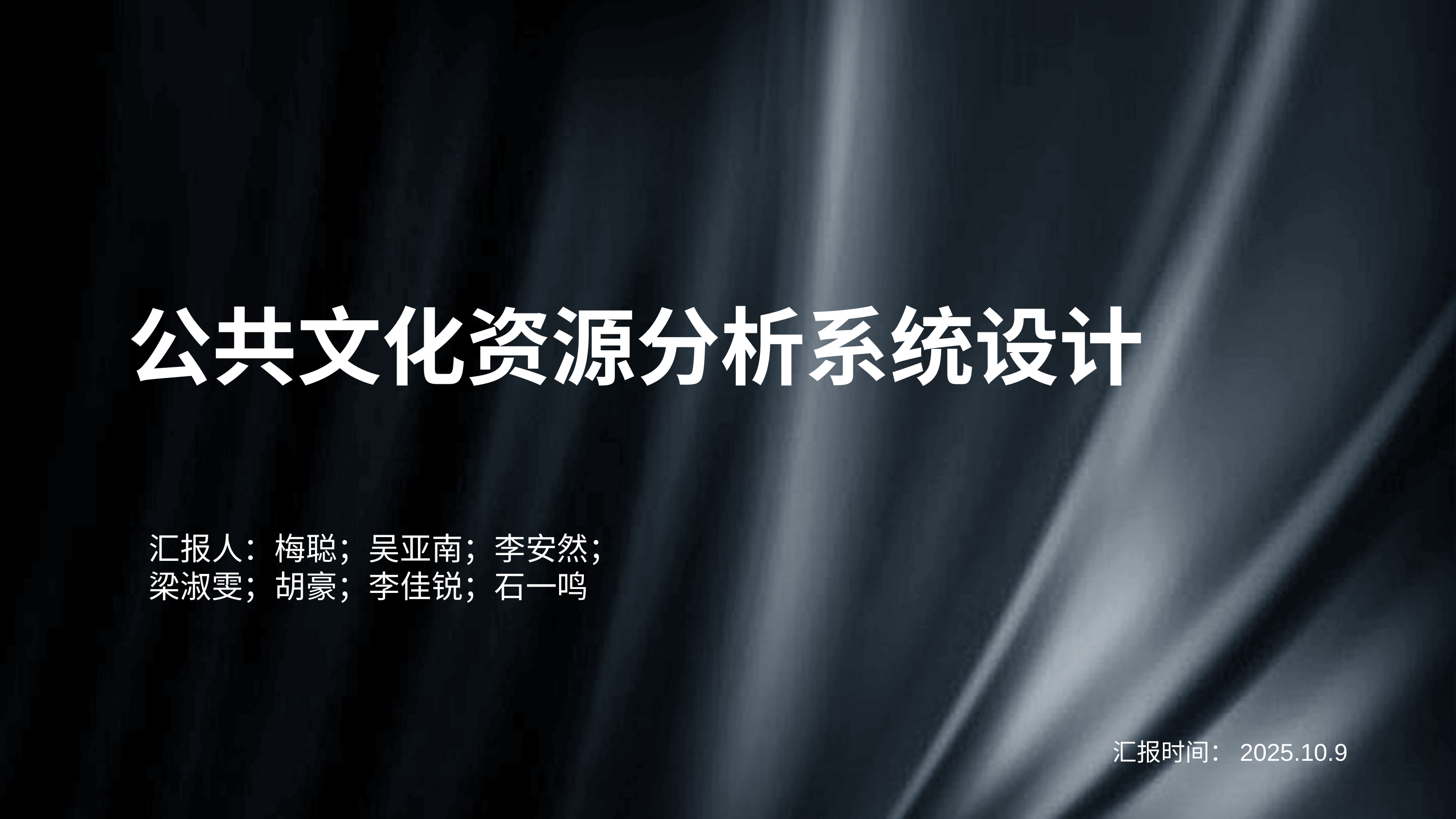

公共文化资源分析系统设计
汇报人：梅聪；吴亚南；李安然；梁淑雯；胡豪；李佳锐；石一鸣

汇报时间：2025.10.9